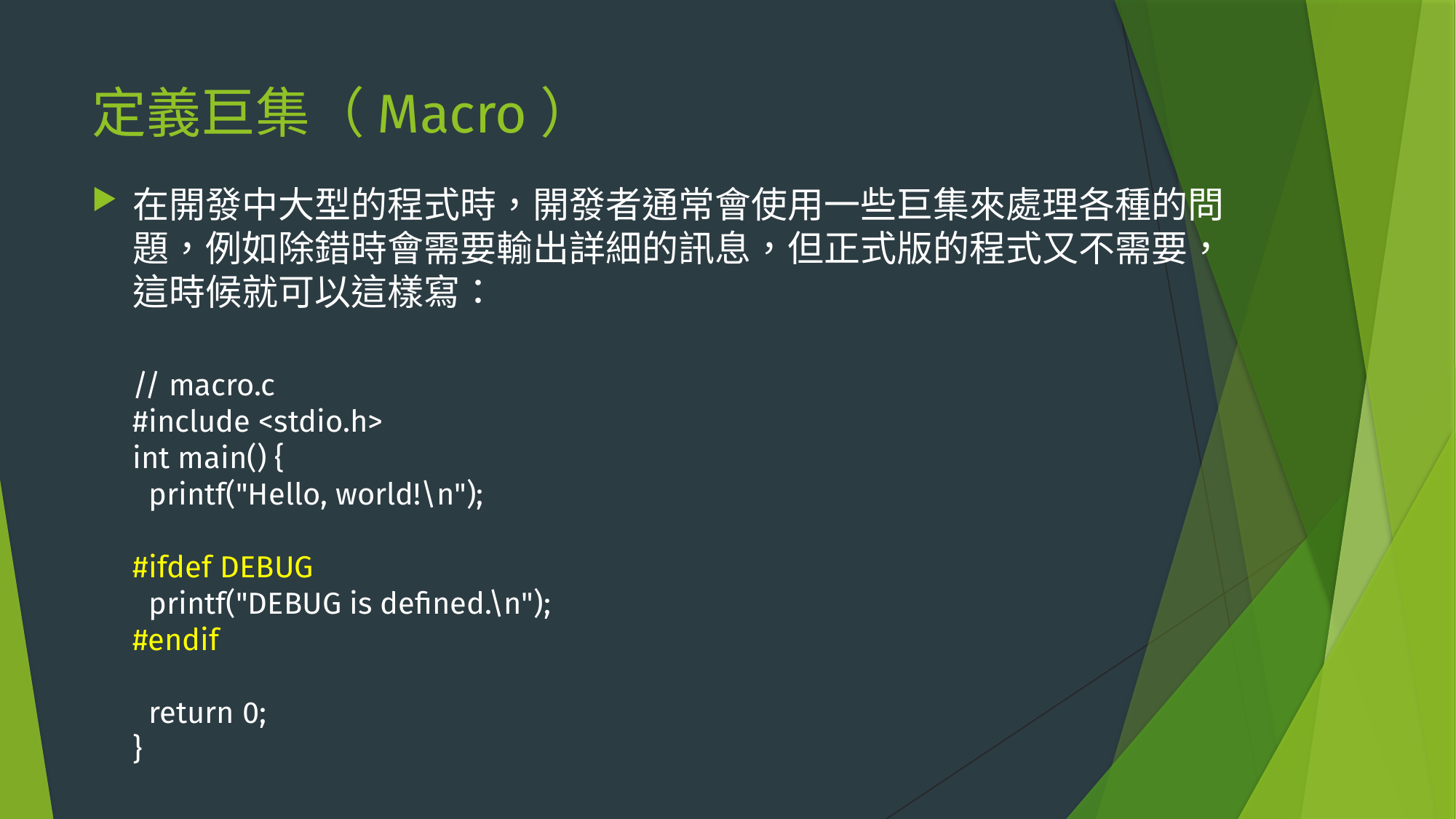

# 定義巨集（Macro）
在開發中大型的程式時，開發者通常會使用一些巨集來處理各種的問題，例如除錯時會需要輸出詳細的訊息，但正式版的程式又不需要，這時候就可以這樣寫：
// macro.c
#include <stdio.h>
int main() {
  printf("Hello, world!\n");

#ifdef DEBUG
  printf("DEBUG is defined.\n");
#endif

  return 0;
}